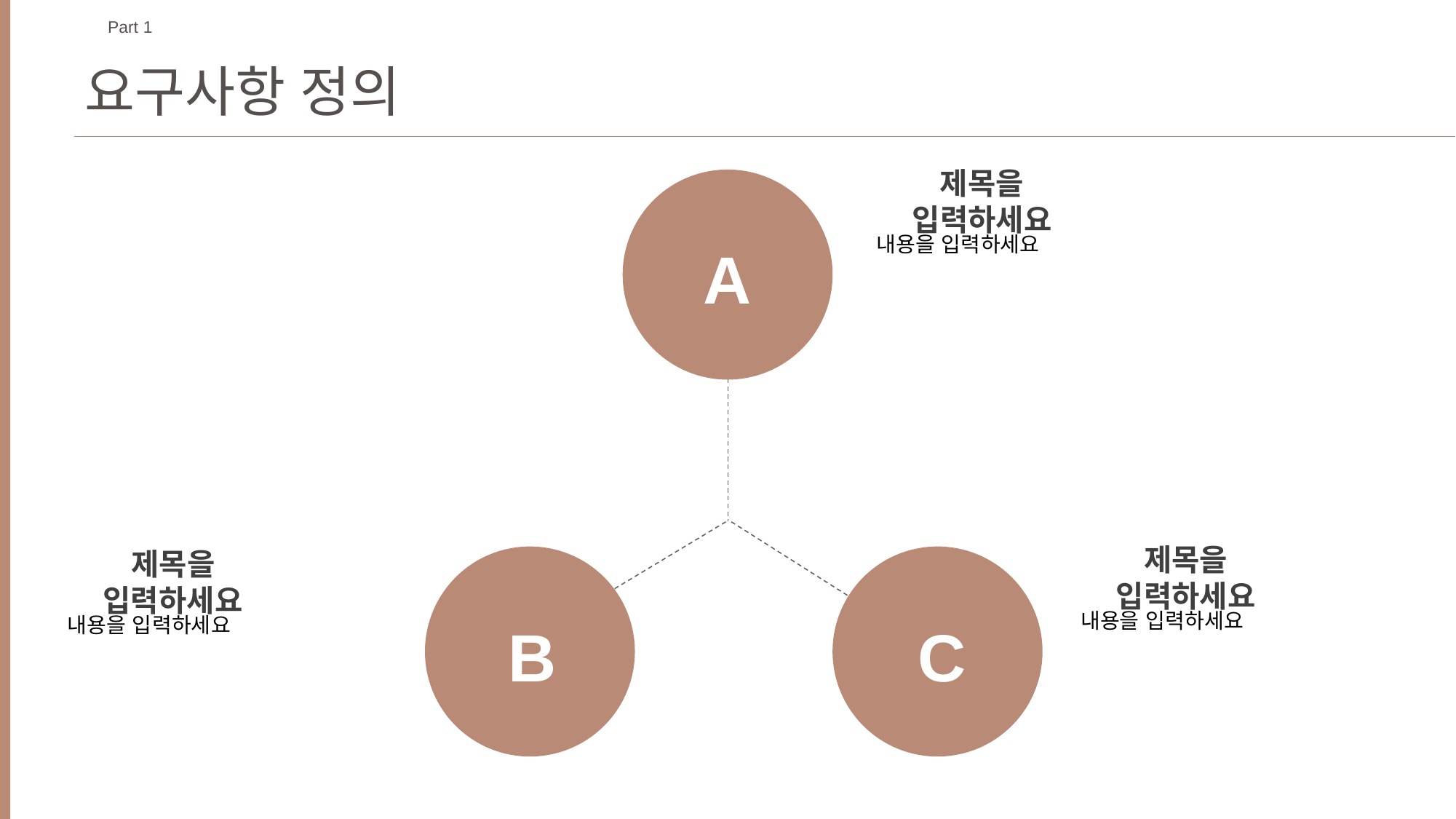

Part 1
요구사항 정의

제목을 입력하세요
내용을 입력하세요

A
제목을 입력하세요
내용을 입력하세요
제목을 입력하세요
내용을 입력하세요

B
C